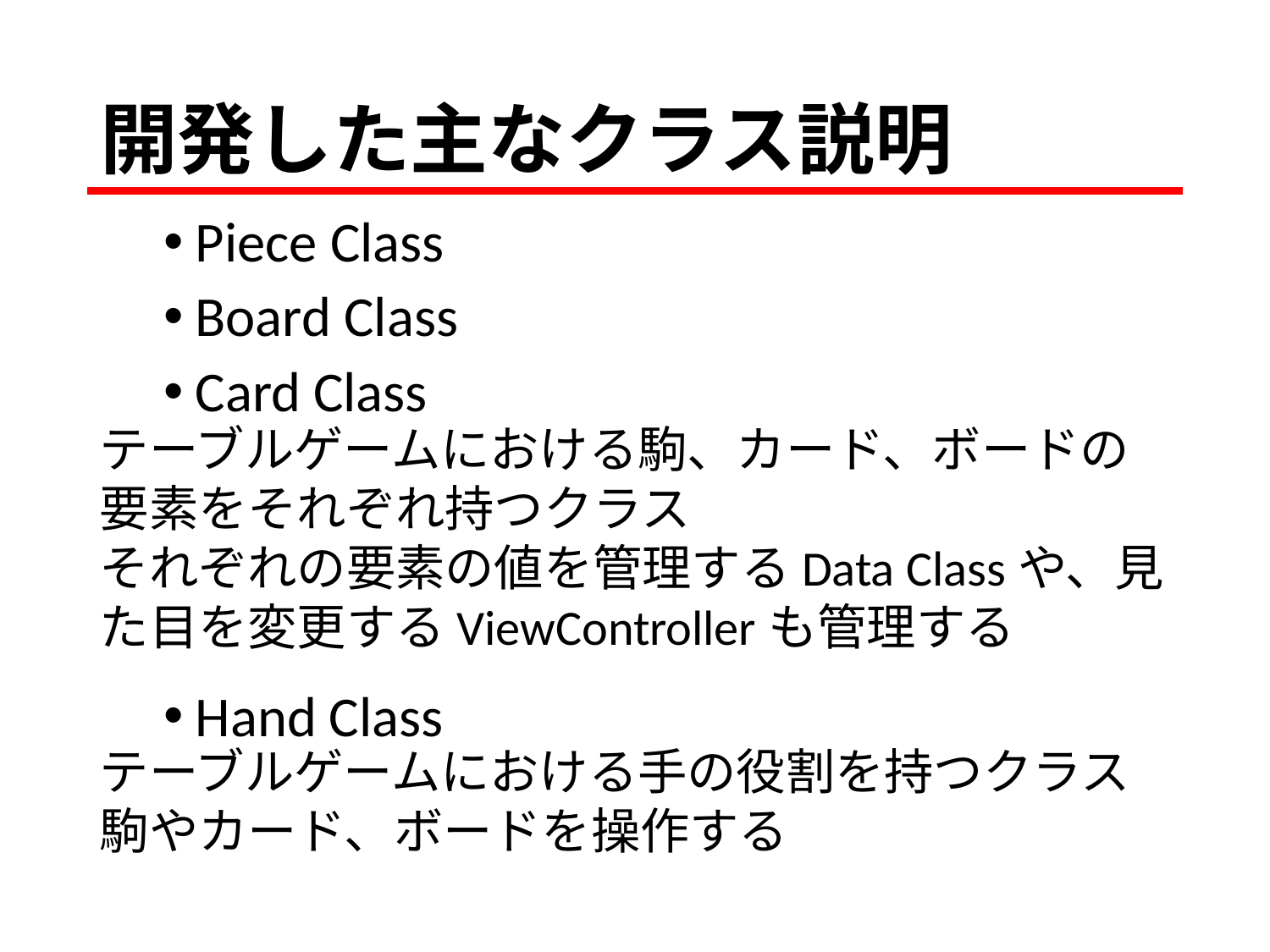

# 開発した主なクラス説明
Piece Class

Board Class
Card Class

テーブルゲームにおける駒、カード、ボードの要素をそれぞれ持つクラス
それぞれの要素の値を管理するData Classや、見た目を変更するViewControllerも管理する
Hand Class

テーブルゲームにおける手の役割を持つクラス
駒やカード、ボードを操作する